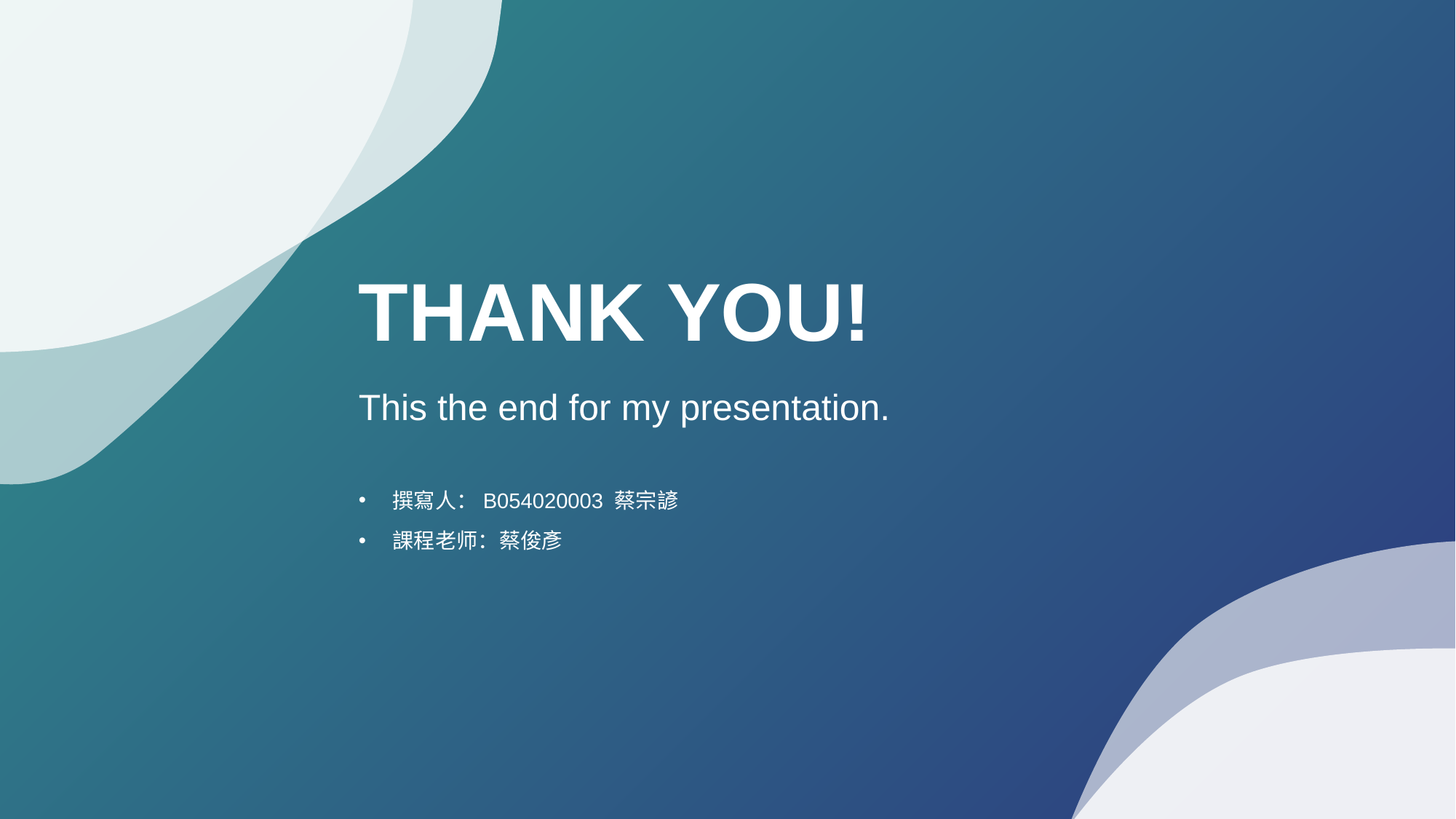

THANK YOU!
This the end for my presentation.
撰寫人：B054020003 蔡宗諺
課程老师：蔡俊彥